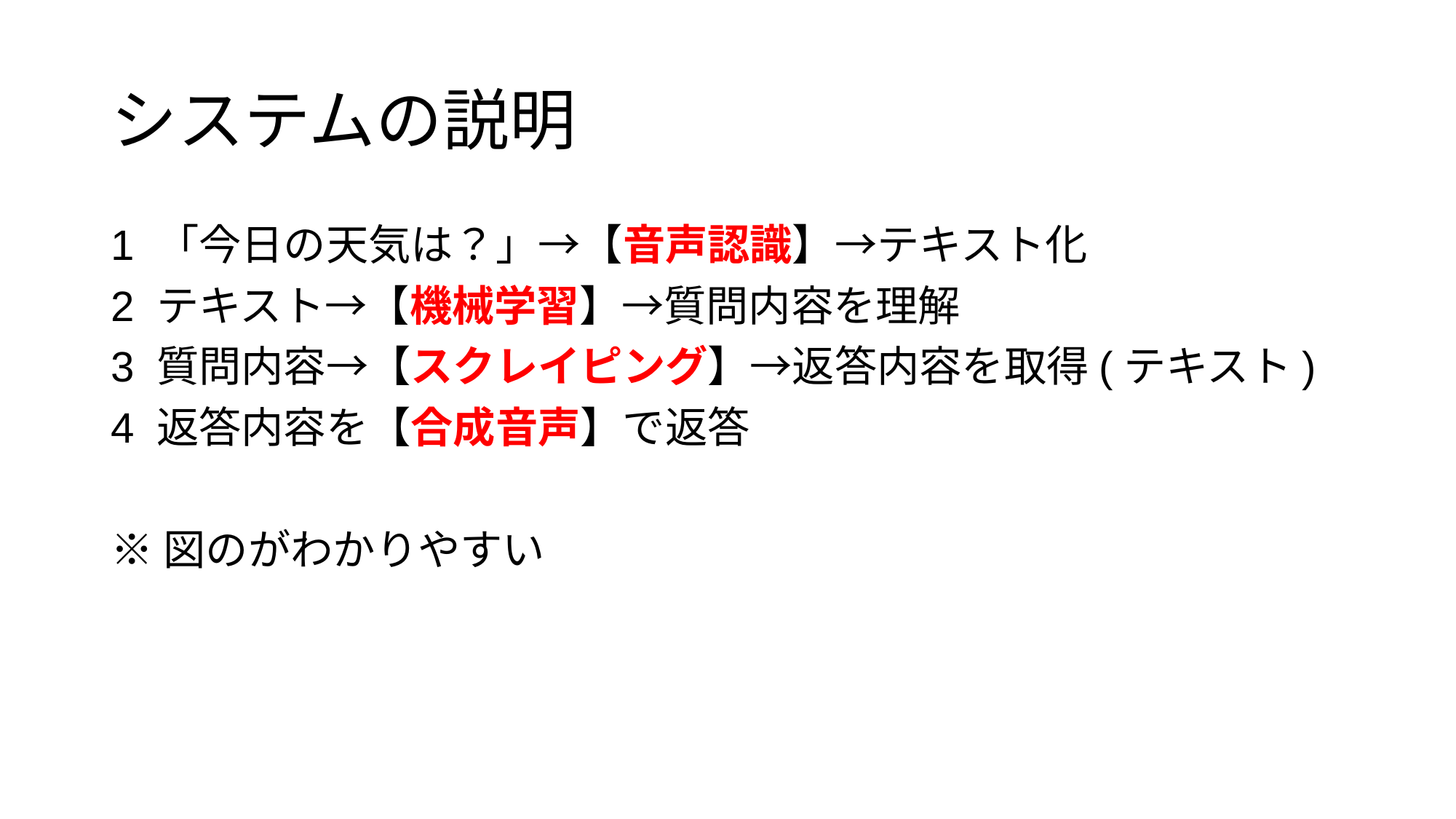

# システムの説明
1 「今日の天気は？」→【音声認識】→テキスト化
2 テキスト→【機械学習】→質問内容を理解
3 質問内容→【スクレイピング】→返答内容を取得(テキスト)
4 返答内容を【合成音声】で返答

※図のがわかりやすい